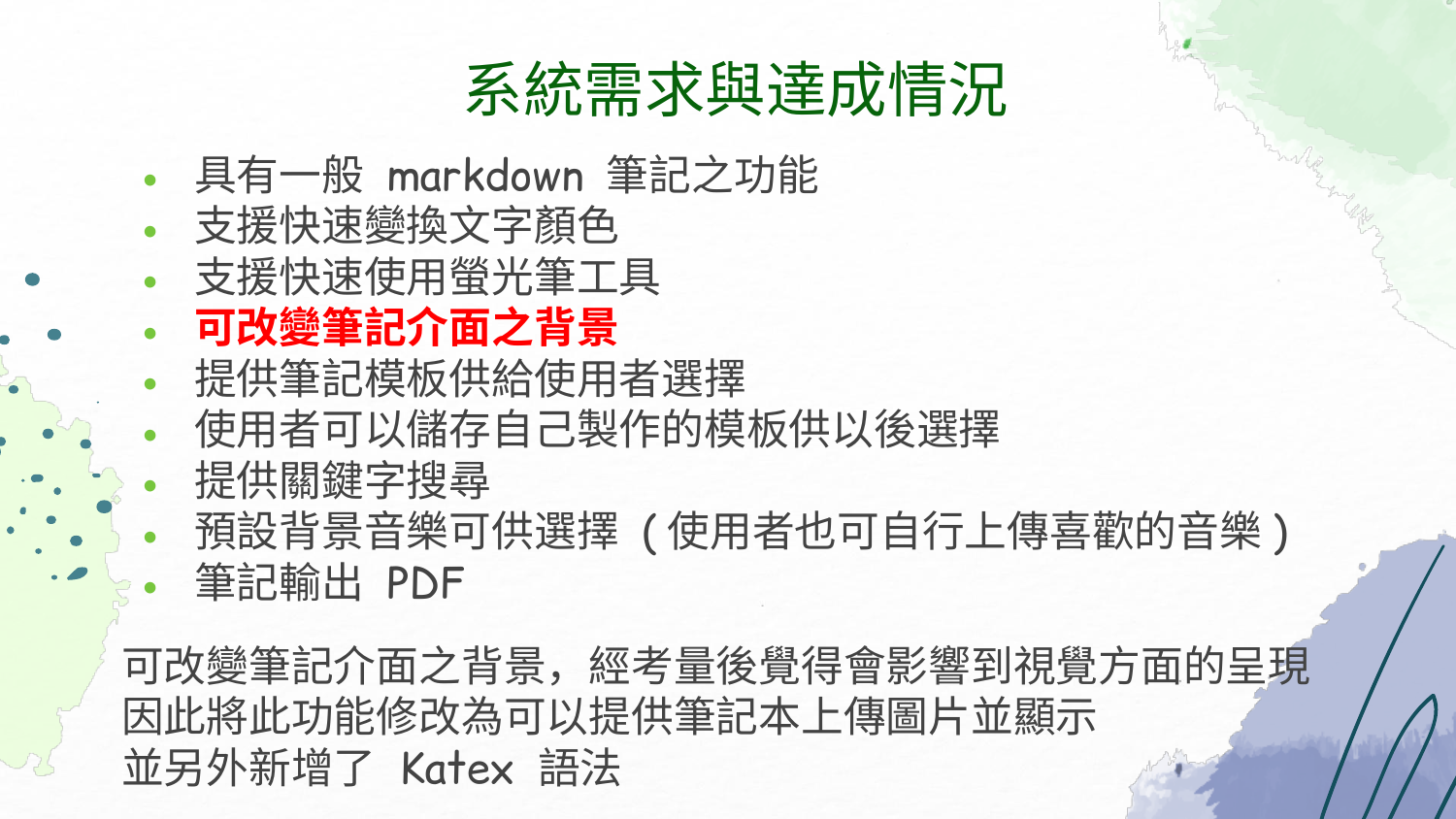

# 系統需求與達成情況
具有一般 markdown 筆記之功能
支援快速變換文字顏色
支援快速使用螢光筆工具
可改變筆記介面之背景
提供筆記模板供給使用者選擇
使用者可以儲存自己製作的模板供以後選擇
提供關鍵字搜尋
預設背景音樂可供選擇 (使用者也可自行上傳喜歡的音樂)
筆記輸出 PDF
可改變筆記介面之背景，經考量後覺得會影響到視覺方面的呈現
因此將此功能修改為可以提供筆記本上傳圖片並顯示
並另外新增了 Katex 語法